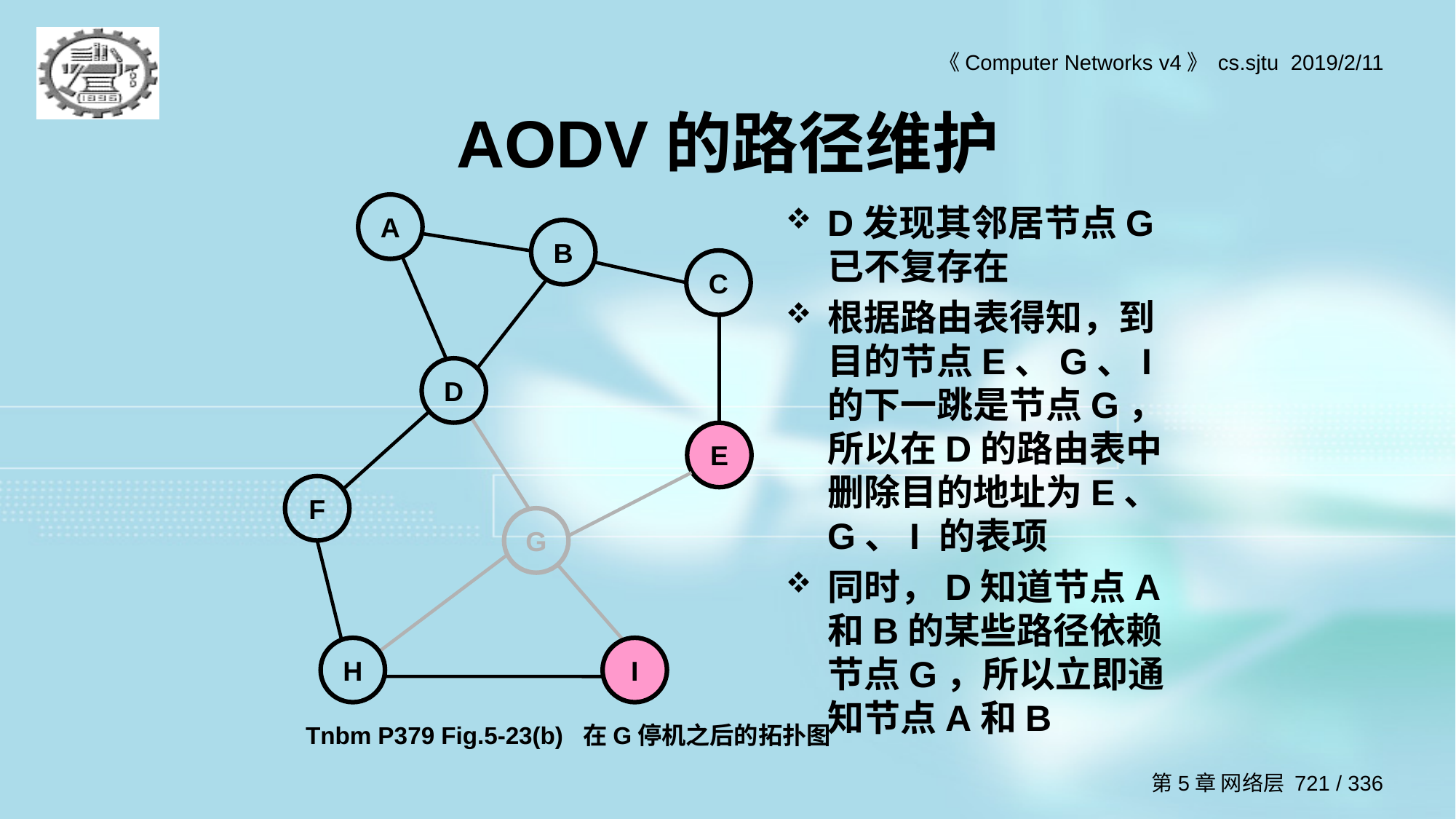

AODV的路径维护
A
B

C

D

E

F
G

H
I

D发现其邻居节点G已不复存在
根据路由表得知，到目的节点E、G、I的下一跳是节点G，所以在D的路由表中删除目的地址为E、G、I 的表项
同时，D知道节点A和B的某些路径依赖节点G，所以立即通知节点A和B
Tnbm P379 Fig.5-23(b)  在G停机之后的拓扑图